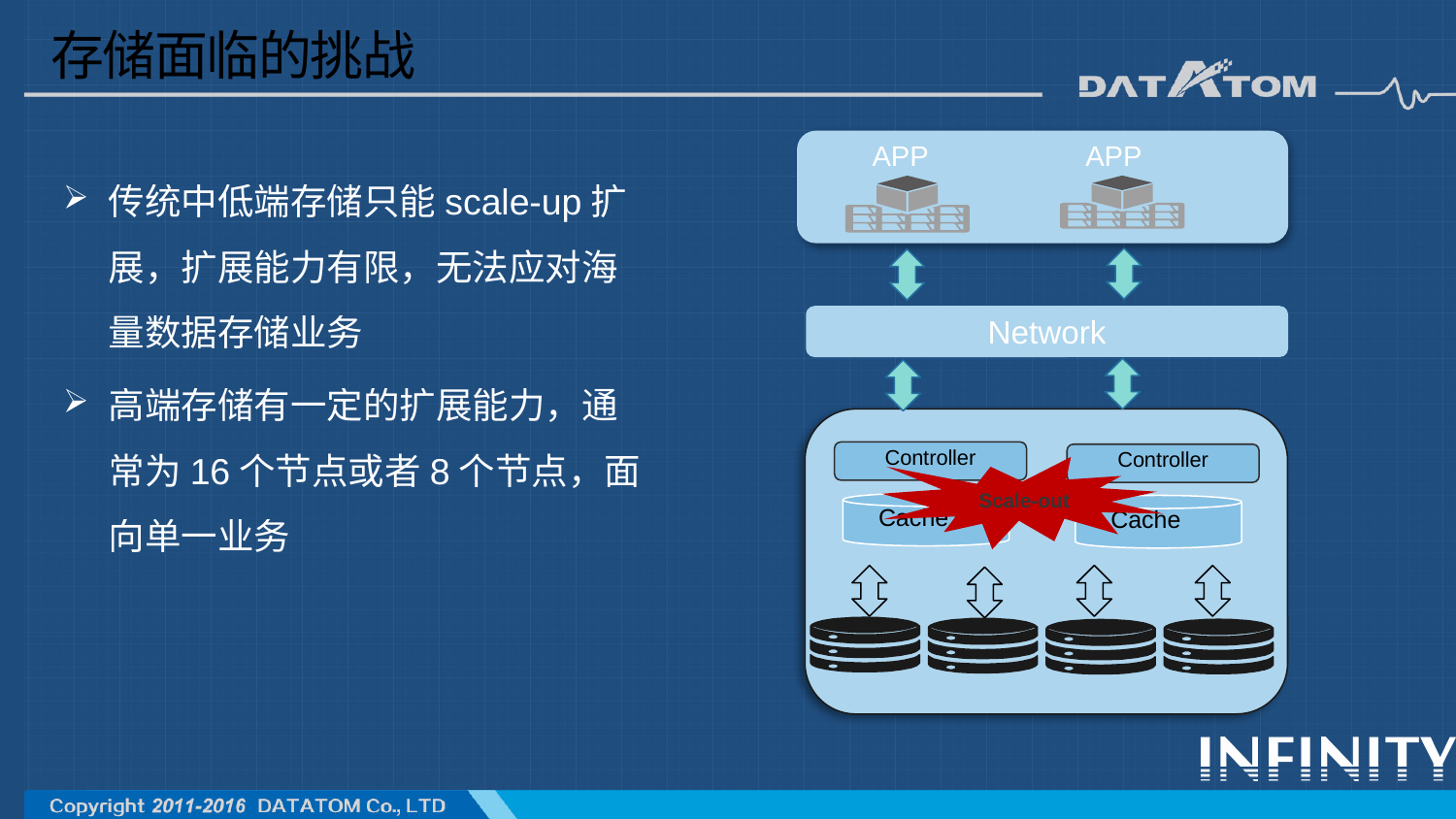

# 存储面临的挑战

APP
APP
传统中低端存储只能scale-up扩展，扩展能力有限，无法应对海量数据存储业务
高端存储有一定的扩展能力，通常为16个节点或者8个节点，面向单一业务

Network

Controller
Controller

Cache

Cache
Scale-out